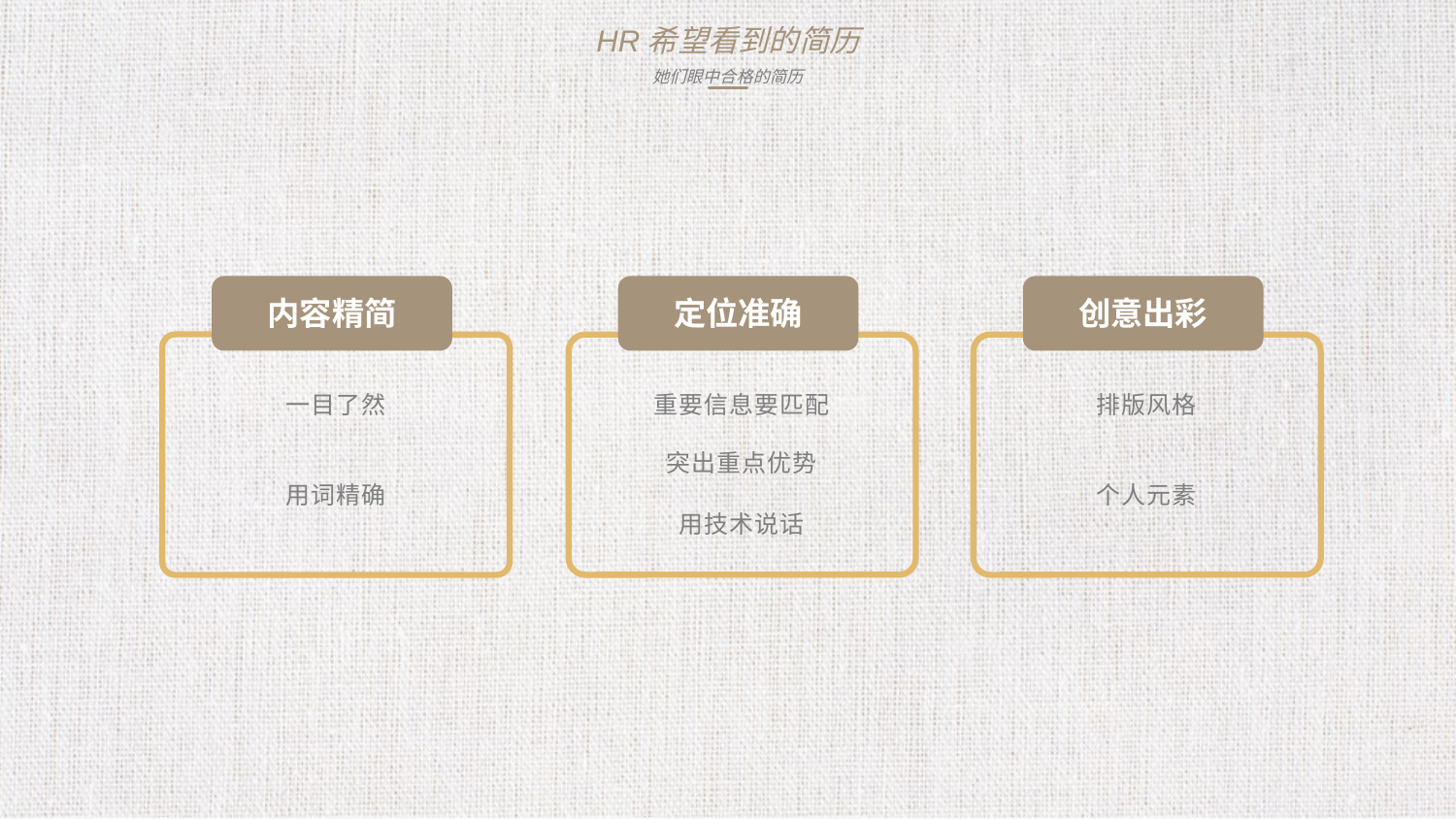

HR希望看到的简历
她们眼中合格的简历

内容精简
定位准确
创意出彩

一目了然

重要信息要匹配

突出重点优势
排版风格
用词精确
个人元素
用技术说话